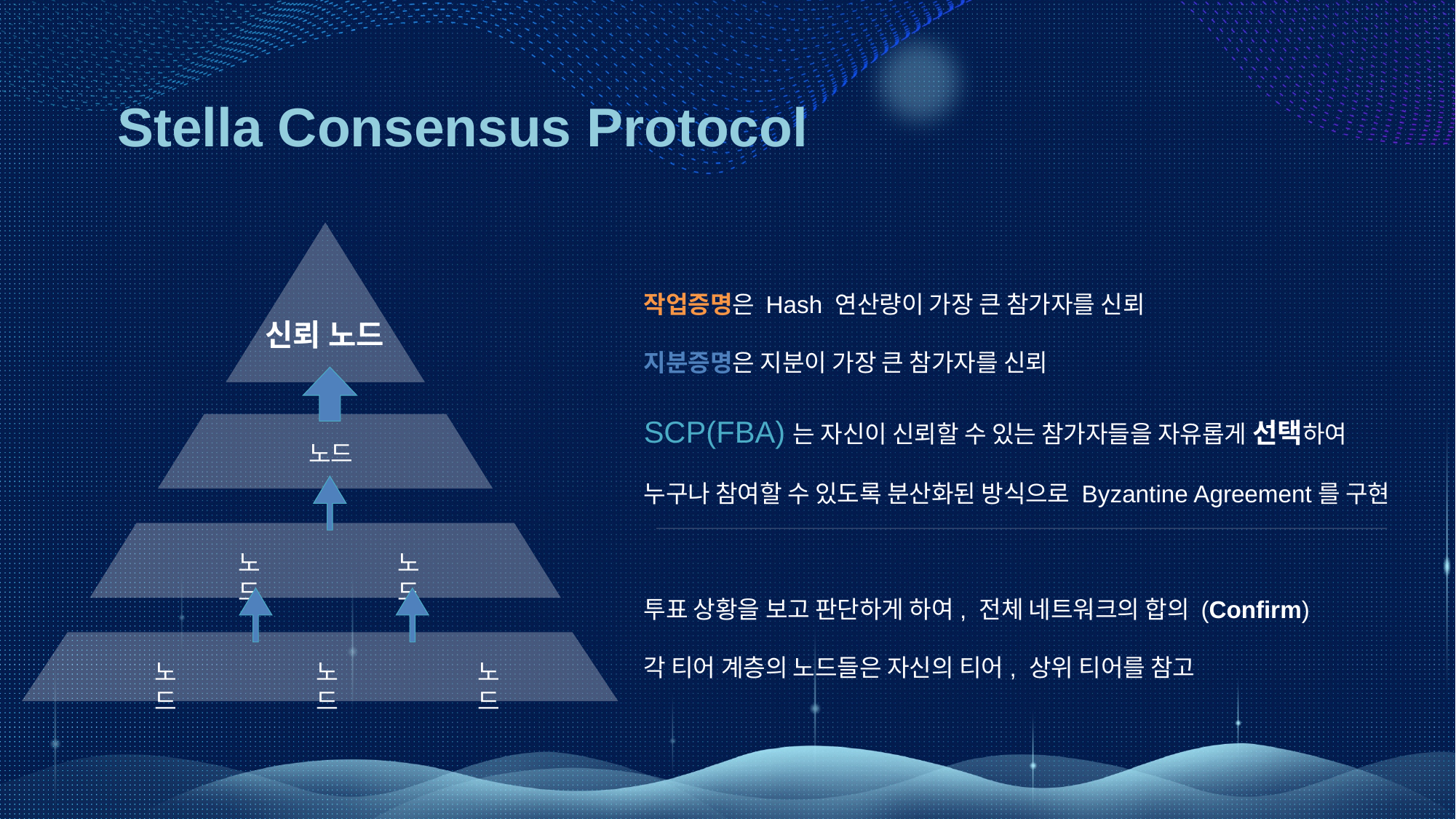

Stella Consensus Protocol

신뢰 노드

노드

노드
노드

노드
노드
노드
작업증명은 Hash 연산량이 가장 큰 참가자를 신뢰
지분증명은 지분이 가장 큰 참가자를 신뢰
SCP(FBA)는 자신이 신뢰할 수 있는 참가자들을 자유롭게 선택하여
누구나 참여할 수 있도록 분산화된 방식으로 Byzantine Agreement를 구현

투표 상황을 보고 판단하게 하여, 전체 네트워크의 합의 (Confirm)
각 티어 계층의 노드들은 자신의 티어, 상위 티어를 참고